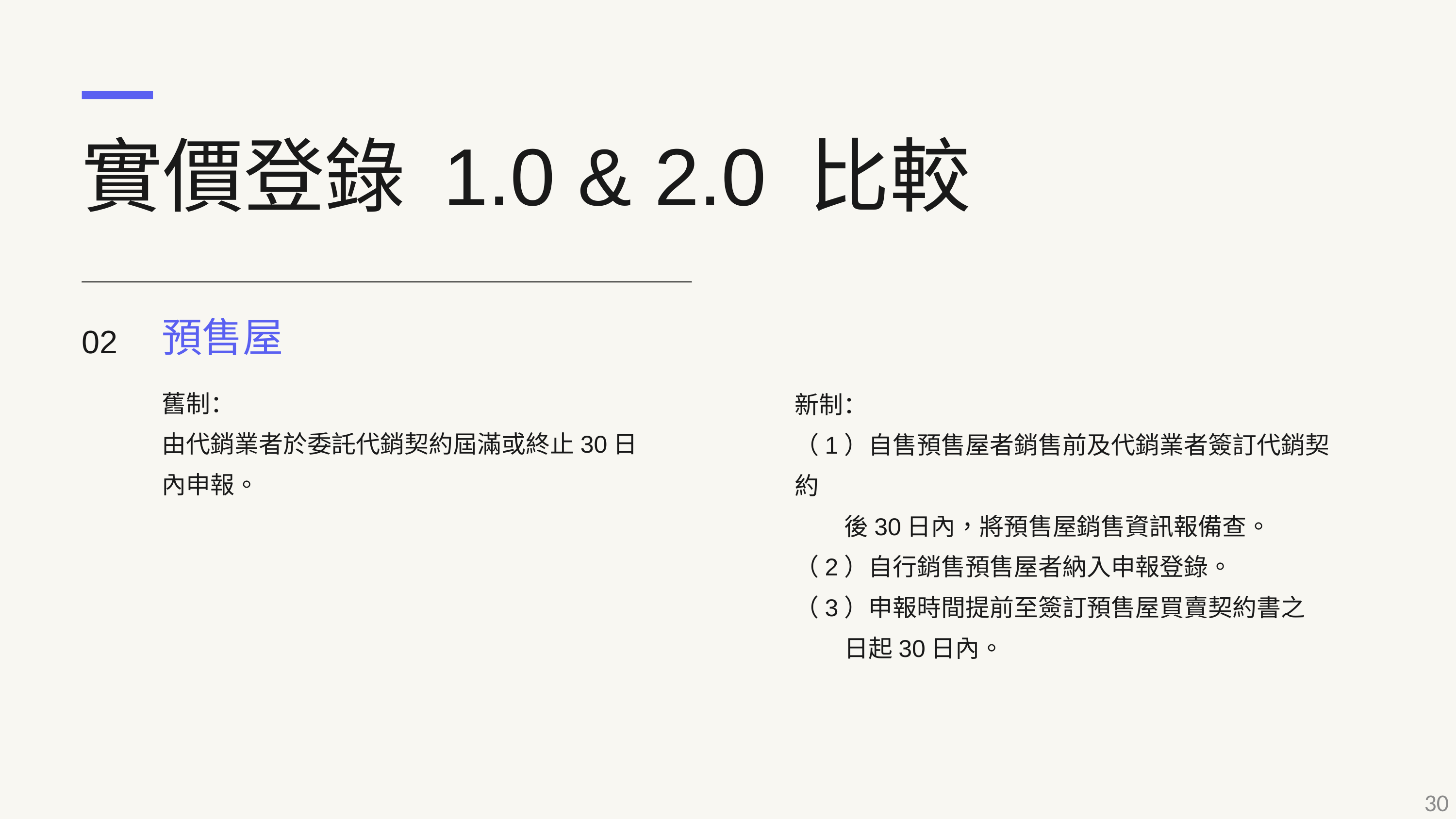

實價登錄 1.0 & 2.0 比較

02
預售屋
舊制：
由代銷業者於委託代銷契約屆滿或終止30日內申報。
新制：
（1）自售預售屋者銷售前及代銷業者簽訂代銷契約
        後30日內，將預售屋銷售資訊報備查。
（2）自行銷售預售屋者納入申報登錄。
（3）申報時間提前至簽訂預售屋買賣契約書之
        日起30日內。
30